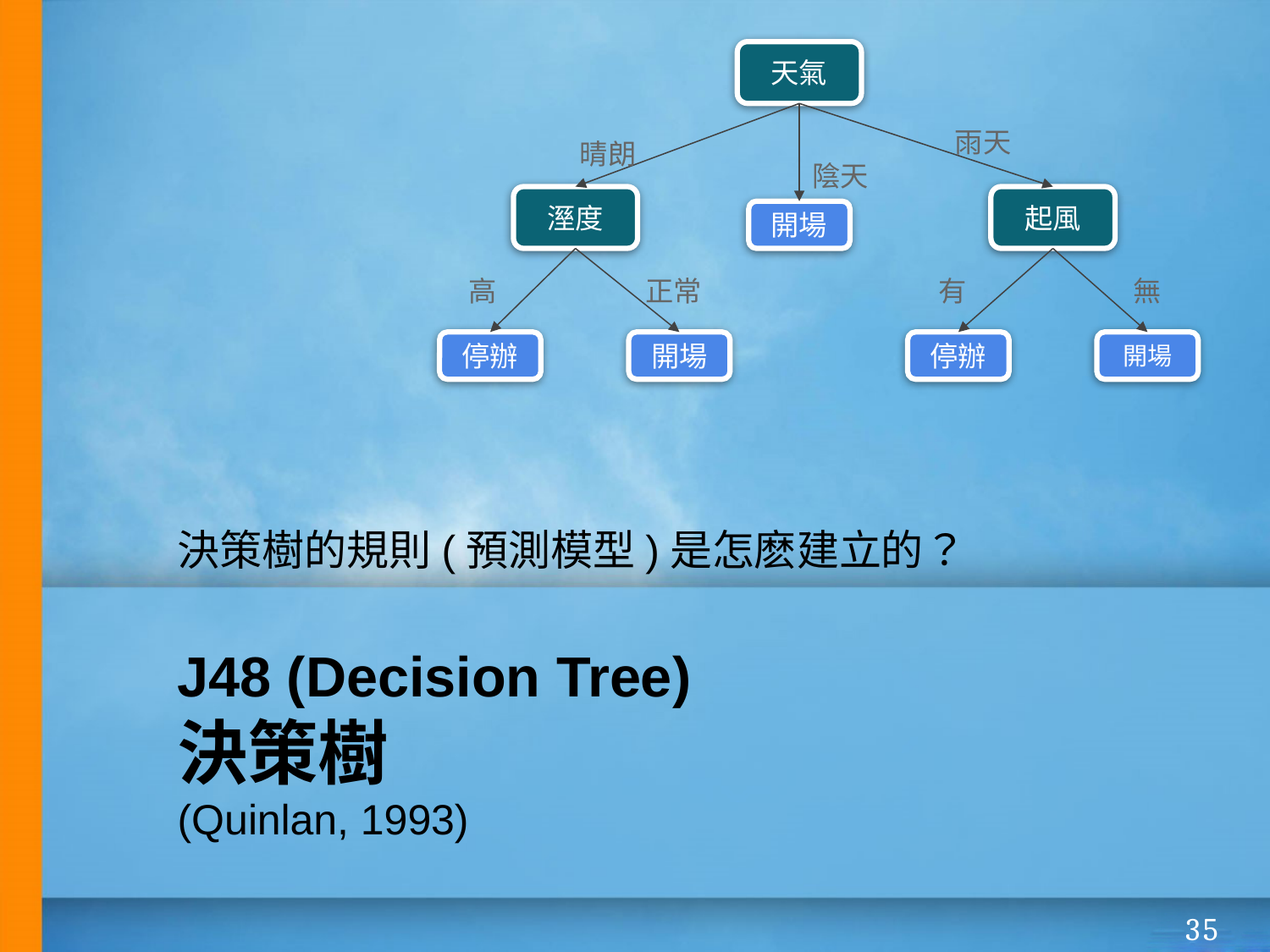

天氣
雨天
晴朗
陰天
溼度
起風
開場
高
正常
有
無
停辦
開場
停辦
開場
決策樹的規則(預測模型)是怎麽建立的？
# J48 (Decision Tree)
決策樹
(Quinlan, 1993)
35